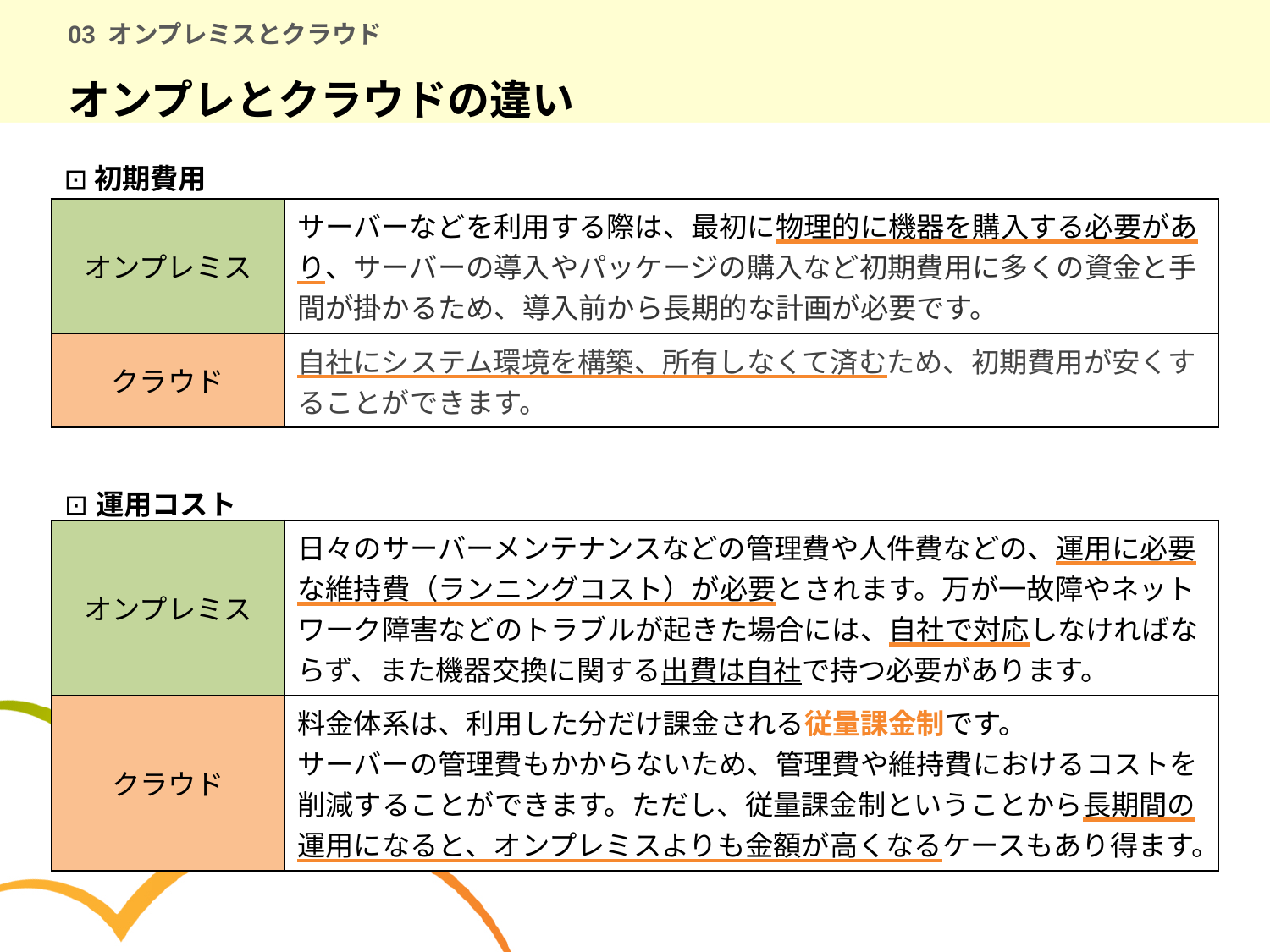

# 03 オンプレミスとクラウド
オンプレとクラウドの違い
⊡初期費用
| オンプレミス | サーバーなどを利用する際は、最初に物理的に機器を購入する必要があり、サーバーの導入やパッケージの購入など初期費用に多くの資金と手間が掛かるため、導入前から長期的な計画が必要です。 |
| --- | --- |
| クラウド | 自社にシステム環境を構築、所有しなくて済むため、初期費用が安くすることができます。 |
⊡運用コスト
| オンプレミス | 日々のサーバーメンテナンスなどの管理費や人件費などの、運用に必要な維持費（ランニングコスト）が必要とされます。万が一故障やネットワーク障害などのトラブルが起きた場合には、自社で対応しなければならず、また機器交換に関する出費は自社で持つ必要があります。 |
| --- | --- |
| クラウド | 料金体系は、利用した分だけ課金される従量課金制です。 サーバーの管理費もかからないため、管理費や維持費におけるコストを削減することができます。ただし、従量課金制ということから長期間の運用になると、オンプレミスよりも金額が高くなるケースもあり得ます。 |